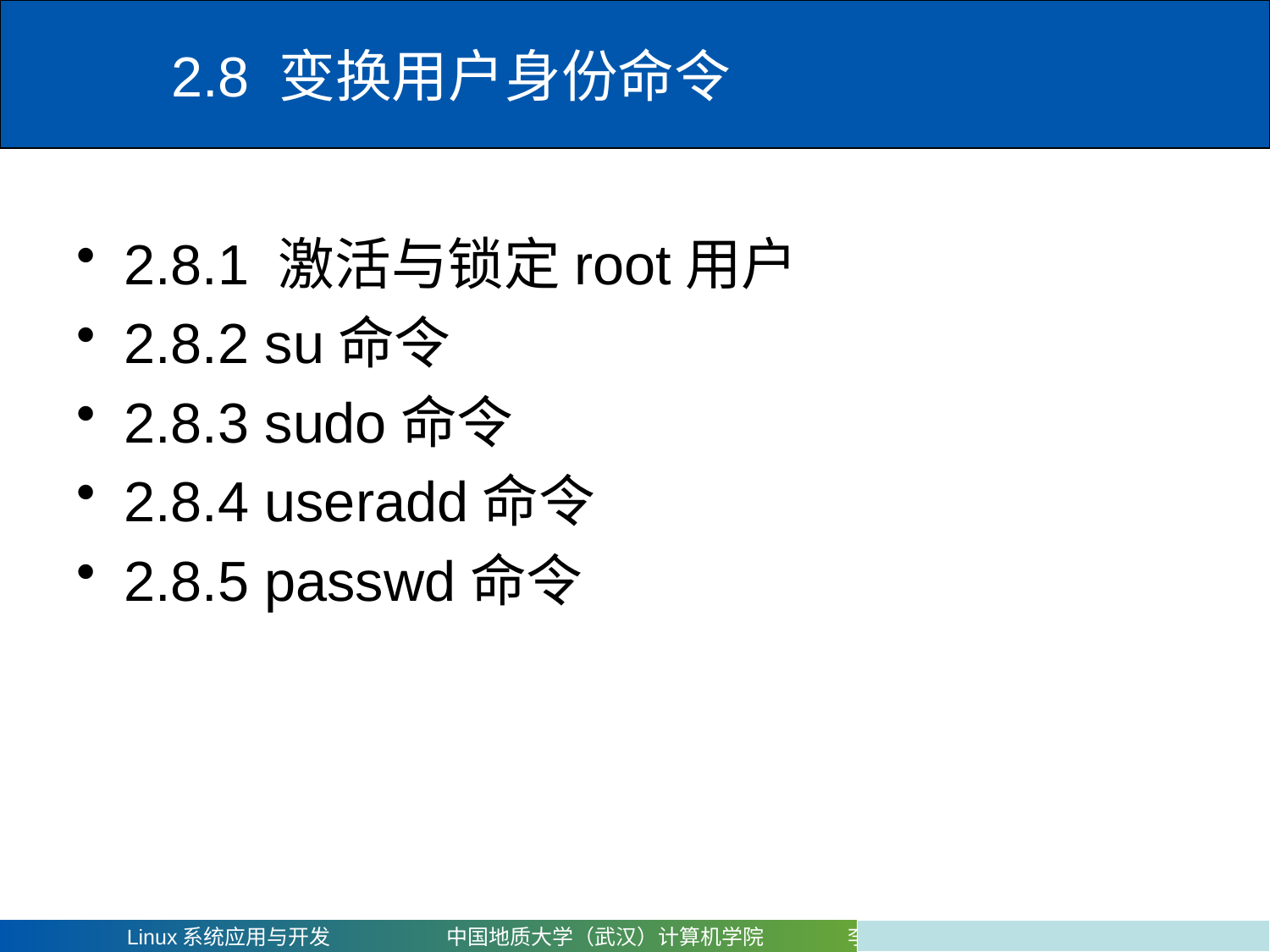

# 2.8 变换用户身份命令
2.8.1 激活与锁定root用户
2.8.2 su命令
2.8.3 sudo命令
2.8.4 useradd命令
2.8.5 passwd命令